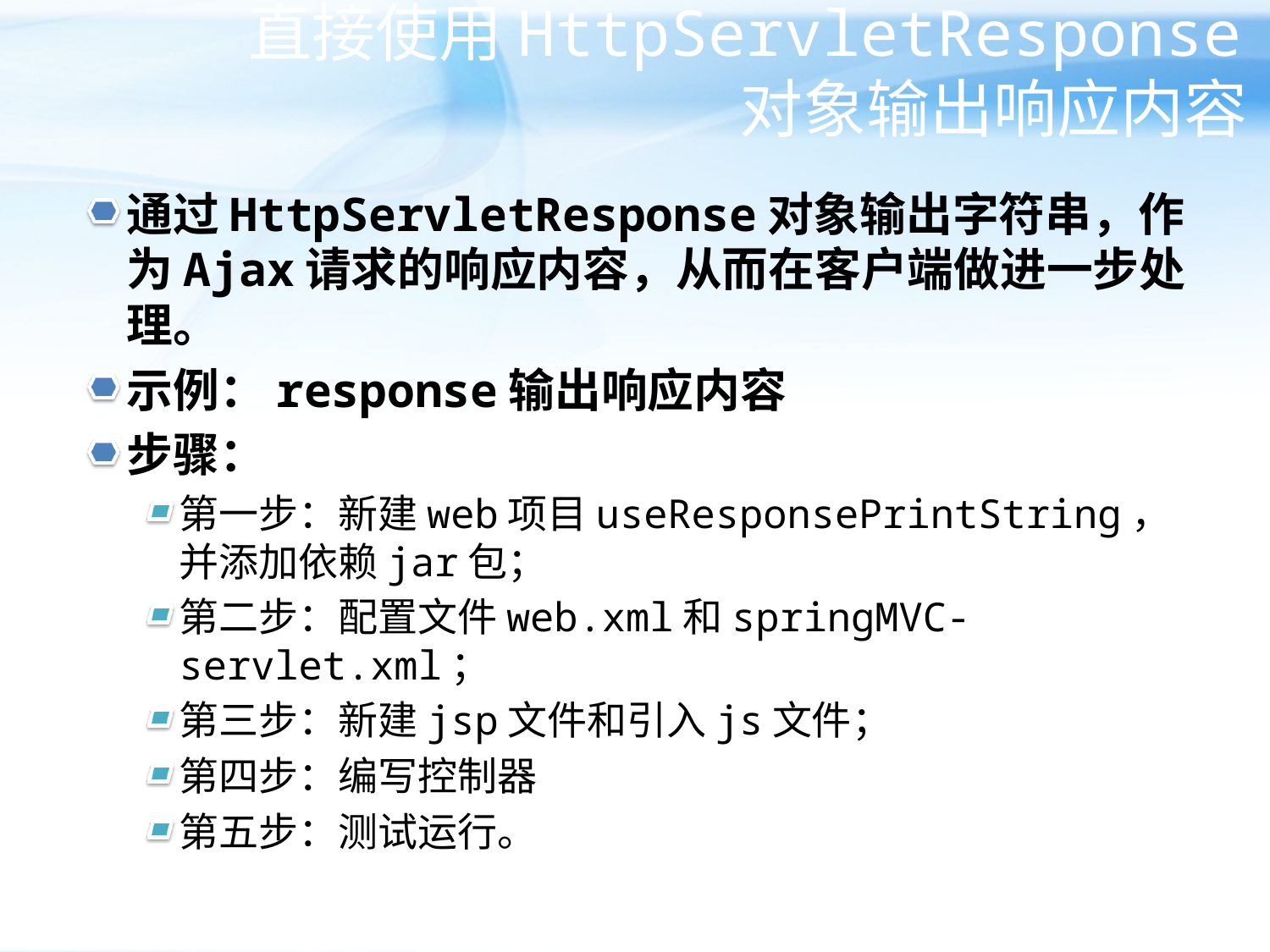

# 直接使用HttpServletResponse对象输出响应内容
通过HttpServletResponse对象输出字符串，作为Ajax请求的响应内容，从而在客户端做进一步处理。
示例：response输出响应内容
步骤：
第一步：新建web项目useResponsePrintString，并添加依赖jar包；
第二步：配置文件web.xml和springMVC-servlet.xml；
第三步：新建jsp文件和引入js文件；
第四步：编写控制器
第五步：测试运行。